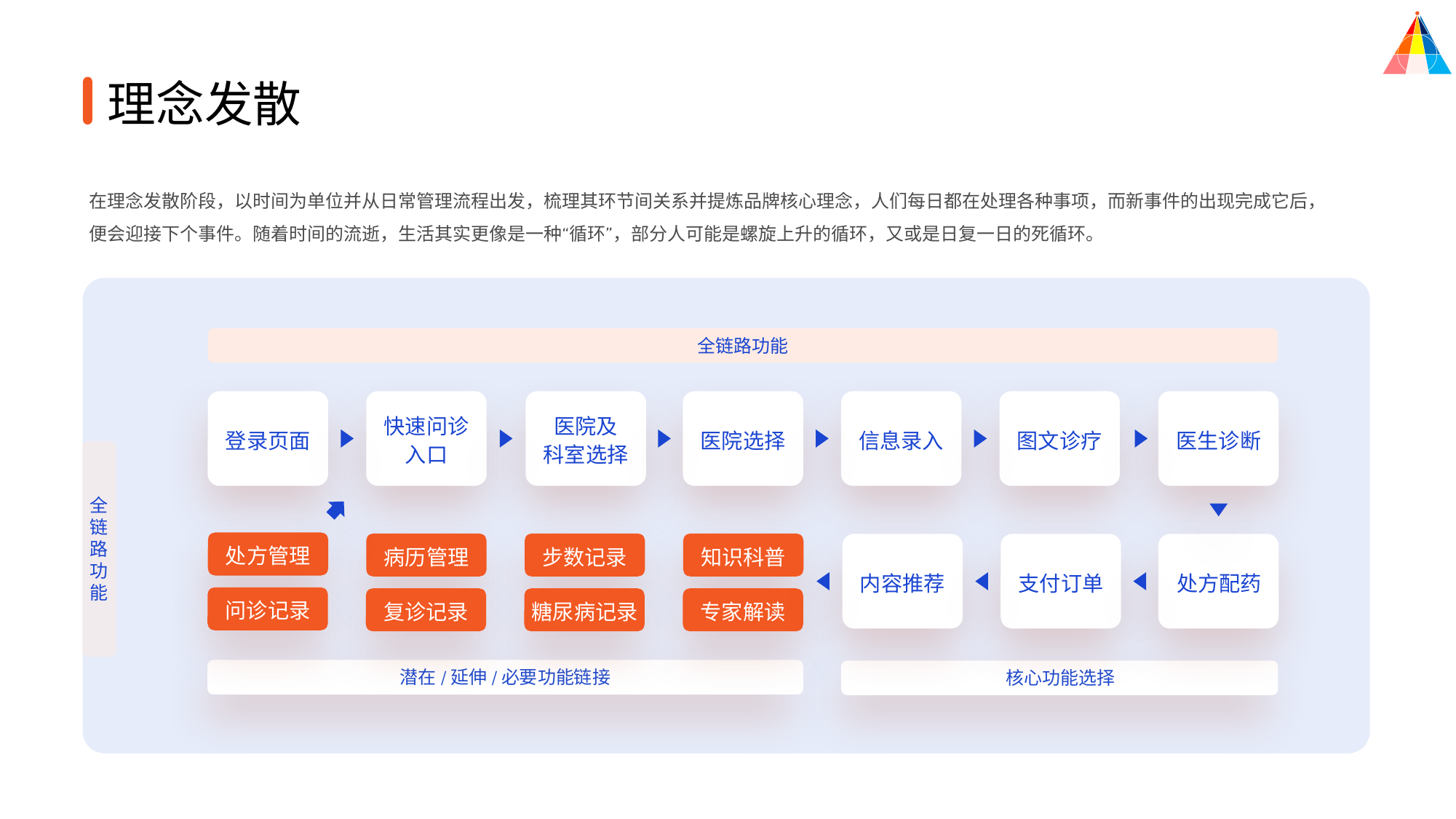

理念发散

在理念发散阶段，以时间为单位并从日常管理流程出发，梳理其环节间关系并提炼品牌核心理念，人们每日都在处理各种事项，而新事件的出现完成它后，
便会迎接下个事件。随着时间的流逝，生活其实更像是一种“循环”，部分人可能是螺旋上升的循环，又或是日复一日的死循环。

全链路功能

快速问诊入口
医院及
科室选择
登录页面
医院选择
信息录入
图文诊疗
医生诊断

全链路功能

处方管理

问诊记录

病历管理
步数记录
知识科普
内容推荐
支付订单
处方配药

复诊记录
糖尿病记录
专家解读

潜在/延伸/必要功能链接
核心功能选择